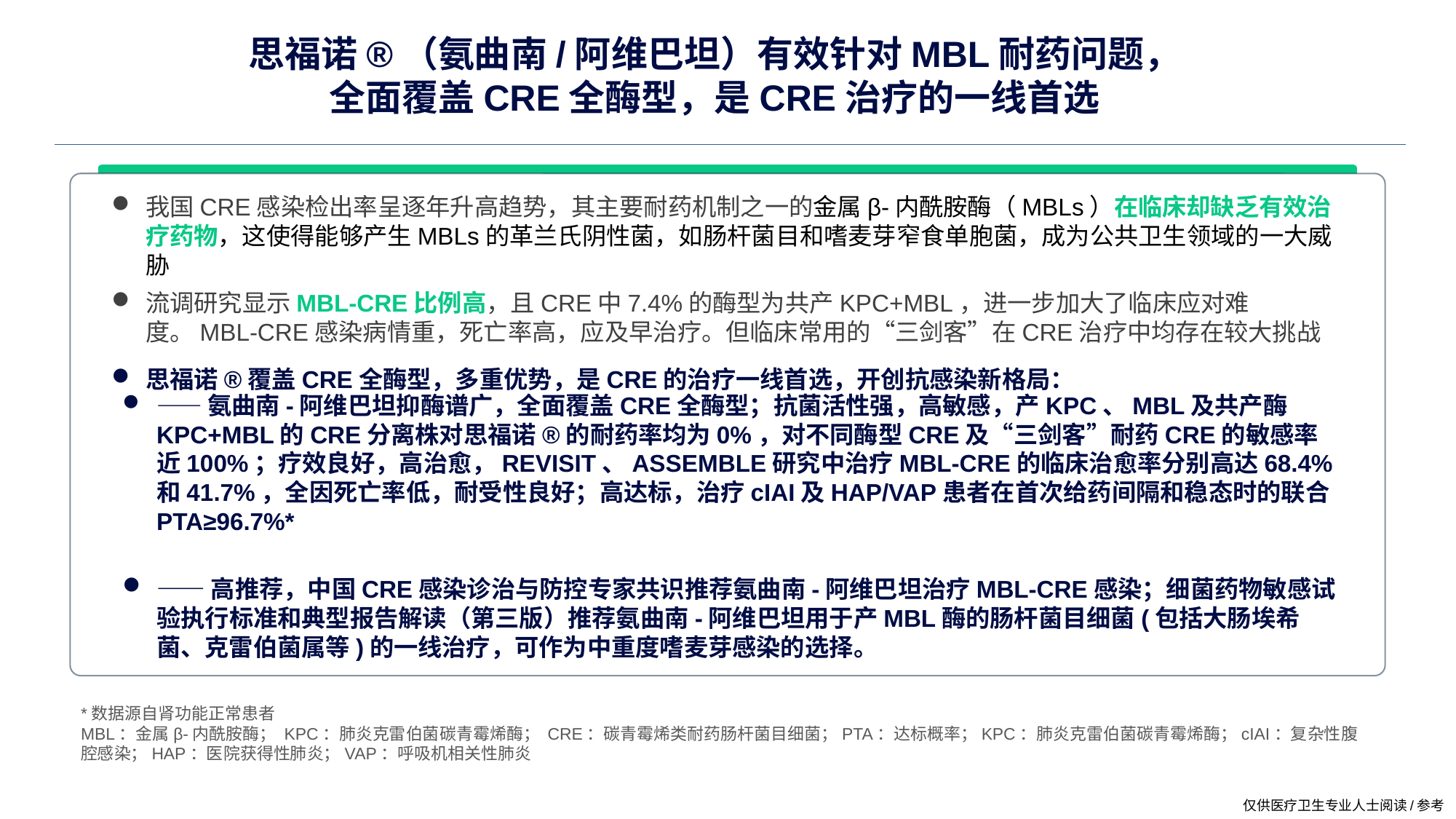

# 思福诺®（氨曲南/阿维巴坦）有效针对MBL耐药问题， 全面覆盖CRE全酶型，是CRE治疗的一线首选

我国CRE感染检出率呈逐年升高趋势，其主要耐药机制之一的金属β-内酰胺酶（MBLs）在临床却缺乏有效治疗药物，这使得能够产生MBLs的革兰氏阴性菌，如肠杆菌目和嗜麦芽窄食单胞菌，成为公共卫生领域的一大威胁
流调研究显示MBL-CRE比例高，且CRE中7.4%的酶型为共产KPC+MBL，进一步加大了临床应对难度。MBL-CRE感染病情重，死亡率高，应及早治疗。但临床常用的“三剑客”在CRE治疗中均存在较大挑战
思福诺®覆盖CRE全酶型，多重优势，是CRE的治疗一线首选，开创抗感染新格局：
——氨曲南-阿维巴坦抑酶谱广，全面覆盖CRE全酶型；抗菌活性强，高敏感，产KPC、MBL及共产酶KPC+MBL的CRE分离株对思福诺®️的耐药率均为0%，对不同酶型CRE及“三剑客”耐药CRE的敏感率近100%；疗效良好，高治愈，REVISIT、ASSEMBLE研究中治疗MBL-CRE的临床治愈率分别高达68.4%和41.7%，全因死亡率低，耐受性良好；高达标，治疗cIAI及HAP/VAP患者在首次给药间隔和稳态时的联合PTA≥96.7%*
——高推荐，中国CRE感染诊治与防控专家共识推荐氨曲南-阿维巴坦治疗MBL-CRE感染；细菌药物敏感试验执行标准和典型报告解读（第三版）推荐氨曲南-阿维巴坦用于产MBL酶的肠杆菌目细菌(包括大肠埃希菌、克雷伯菌属等)的一线治疗，可作为中重度嗜麦芽感染的选择。
*数据源自肾功能正常患者
MBL：金属β-内酰胺酶； KPC：肺炎克雷伯菌碳青霉烯酶； CRE：碳青霉烯类耐药肠杆菌目细菌；PTA：达标概率；KPC：肺炎克雷伯菌碳青霉烯酶；cIAI：复杂性腹腔感染；HAP：医院获得性肺炎；VAP：呼吸机相关性肺炎
仅供医疗卫生专业人士阅读/参考